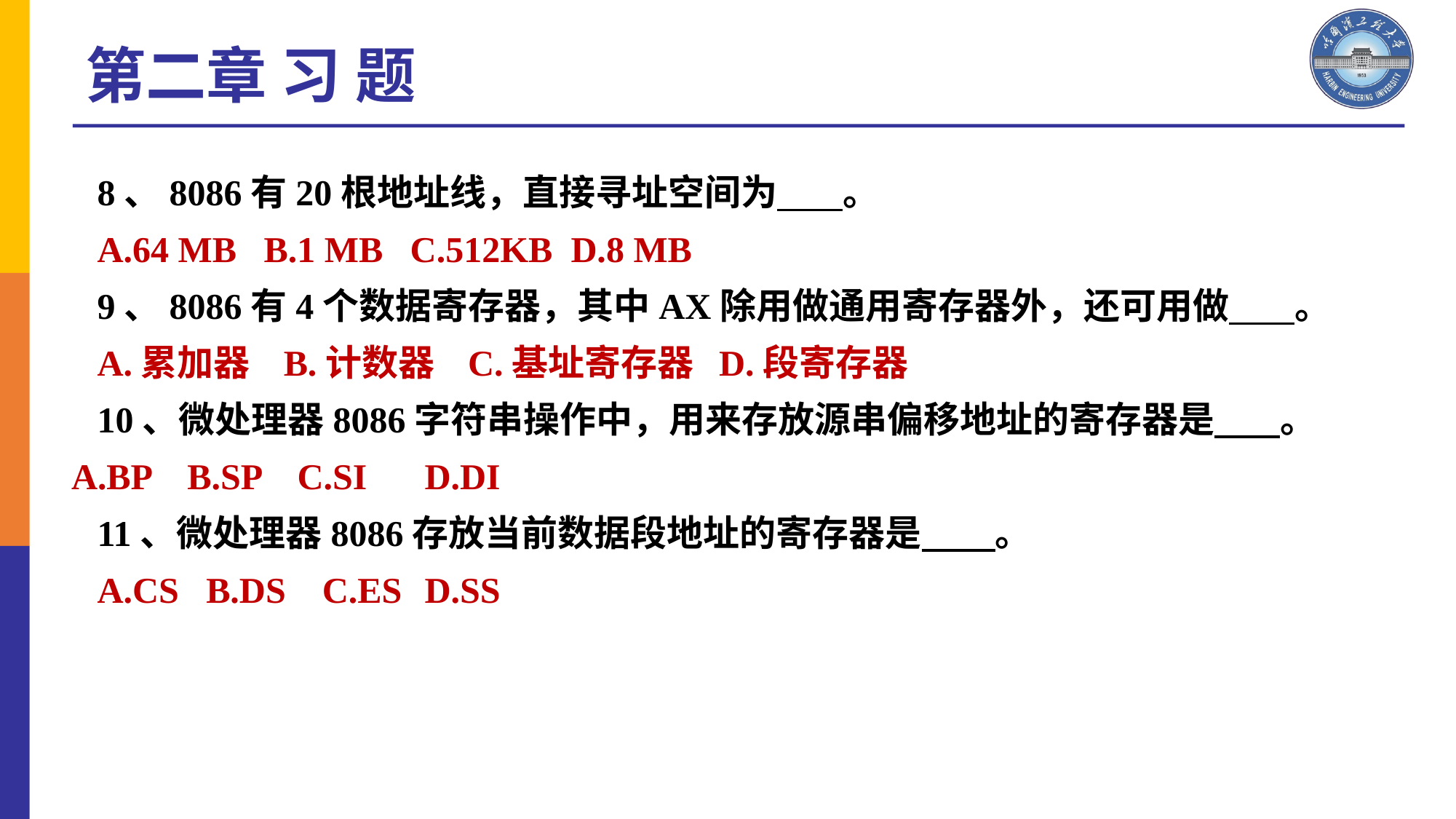

第二章 习 题

8、8086有20根地址线，直接寻址空间为        。
A.64 MB   B.1 MB   C.512KB  D.8 MB
9、8086有4个数据寄存器，其中AX除用做通用寄存器外，还可用做        。
A.累加器   B.计数器   C.基址寄存器  D.段寄存器
10、微处理器8086字符串操作中，用来存放源串偏移地址的寄存器是        。
BP    B.SP    C.SI    	D.DI
11、微处理器8086存放当前数据段地址的寄存器是         。
A.CS   B.DS    C.ES  	D.SS